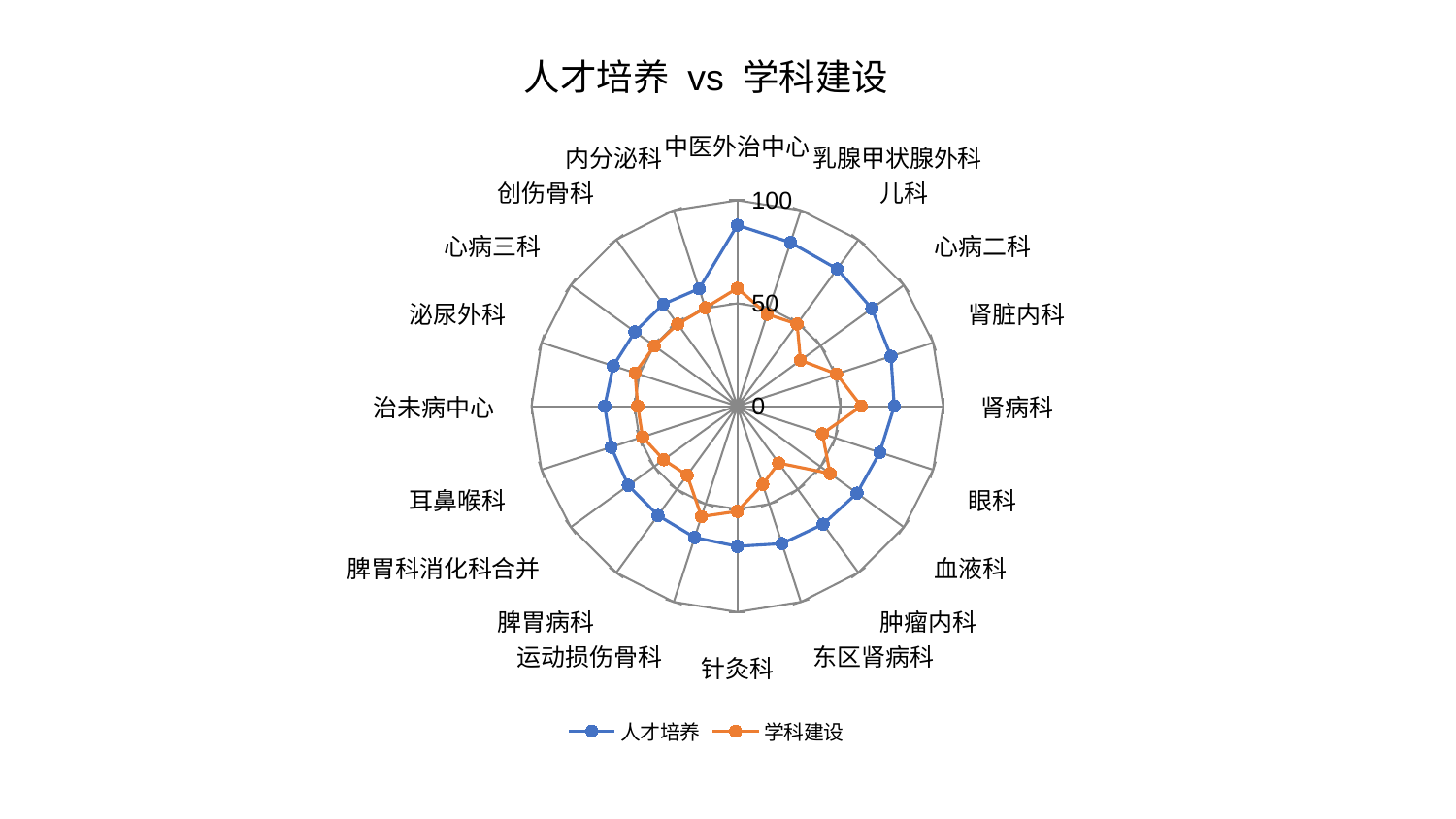

### Chart: 人才培养 vs 学科建设

| Category | 人才培养 | 学科建设 |
|---|---|---|
| 中医外治中心 | 87.92790889141907 | 57.304224543835325 |
| 乳腺甲状腺外科 | 83.6583282734611 | 46.967772396580415 |
| 儿科 | 82.44496719951864 | 49.359238255408485 |
| 心病二科 | 80.75448656323208 | 37.93384426444272 |
| 肾脏内科 | 78.47254634706248 | 50.677934657822945 |
| 肾病科 | 76.20171853475715 | 60.173126656446414 |
| 眼科 | 72.74563137870429 | 43.411955091368405 |
| 血液科 | 71.8712285079899 | 55.68854823453013 |
| 肿瘤内科 | 70.89754970578394 | 34.139689548632575 |
| 东区肾病科 | 70.20741459060731 | 39.97203373778241 |
| 针灸科 | 68.08527230006023 | 51.084676611418566 |
| 运动损伤骨科 | 67.08759836538768 | 56.391624051313684 |
| 脾胃病科 | 65.61773307574866 | 41.4830690333164 |
| 脾胃科消化科合并 | 65.49827096171187 | 44.25858572344307 |
| 耳鼻喉科 | 64.45368229656556 | 48.396671607683174 |
| 治未病中心 | 64.42429765789629 | 48.3776420323152 |
| 泌尿外科 | 63.3930449339343 | 52.24946083807491 |
| 心病三科 | 61.50768573645549 | 49.82149981019187 |
| 创伤骨科 | 61.26081542097696 | 49.30290558358022 |
| 内分泌科 | 60.05166759938785 | 50.30074500032279 |
85